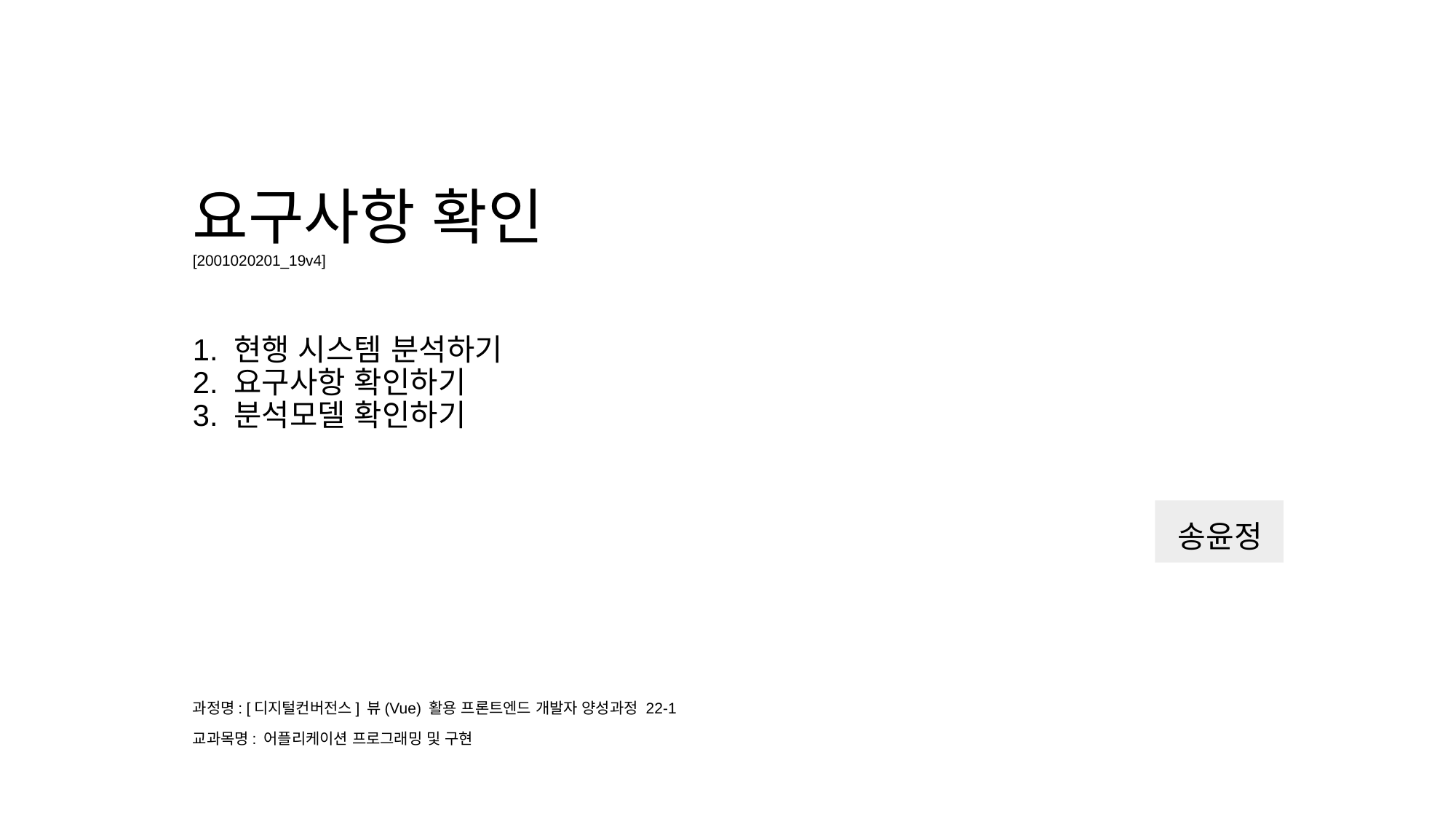

# 요구사항 확인 [2001020201_19v4] 1. 현행 시스템 분석하기 2. 요구사항 확인하기 3. 분석모델 확인하기

송윤정

과정명: [디지털컨버전스] 뷰(Vue) 활용 프론트엔드 개발자 양성과정 22-1
교과목명: 어플리케이션 프로그래밍 및 구현